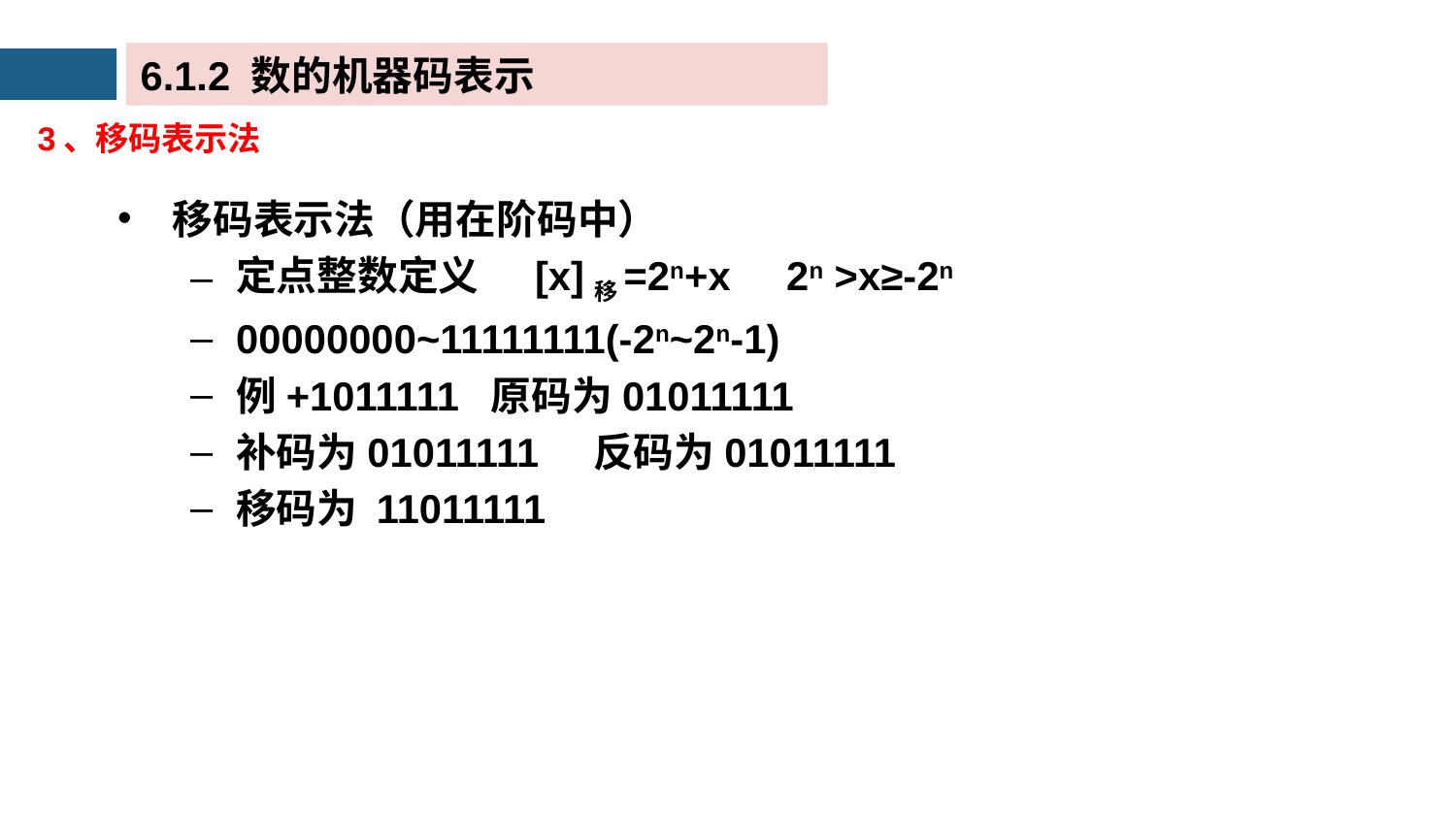

6.1.2 数的机器码表示
3、移码表示法
移码表示法（用在阶码中）
定点整数定义     [x]移=2n+x     2n >x≥-2n
00000000~11111111(-2n~2n-1)
例+1011111  原码为01011111
补码为01011111    反码为01011111
移码为 11011111